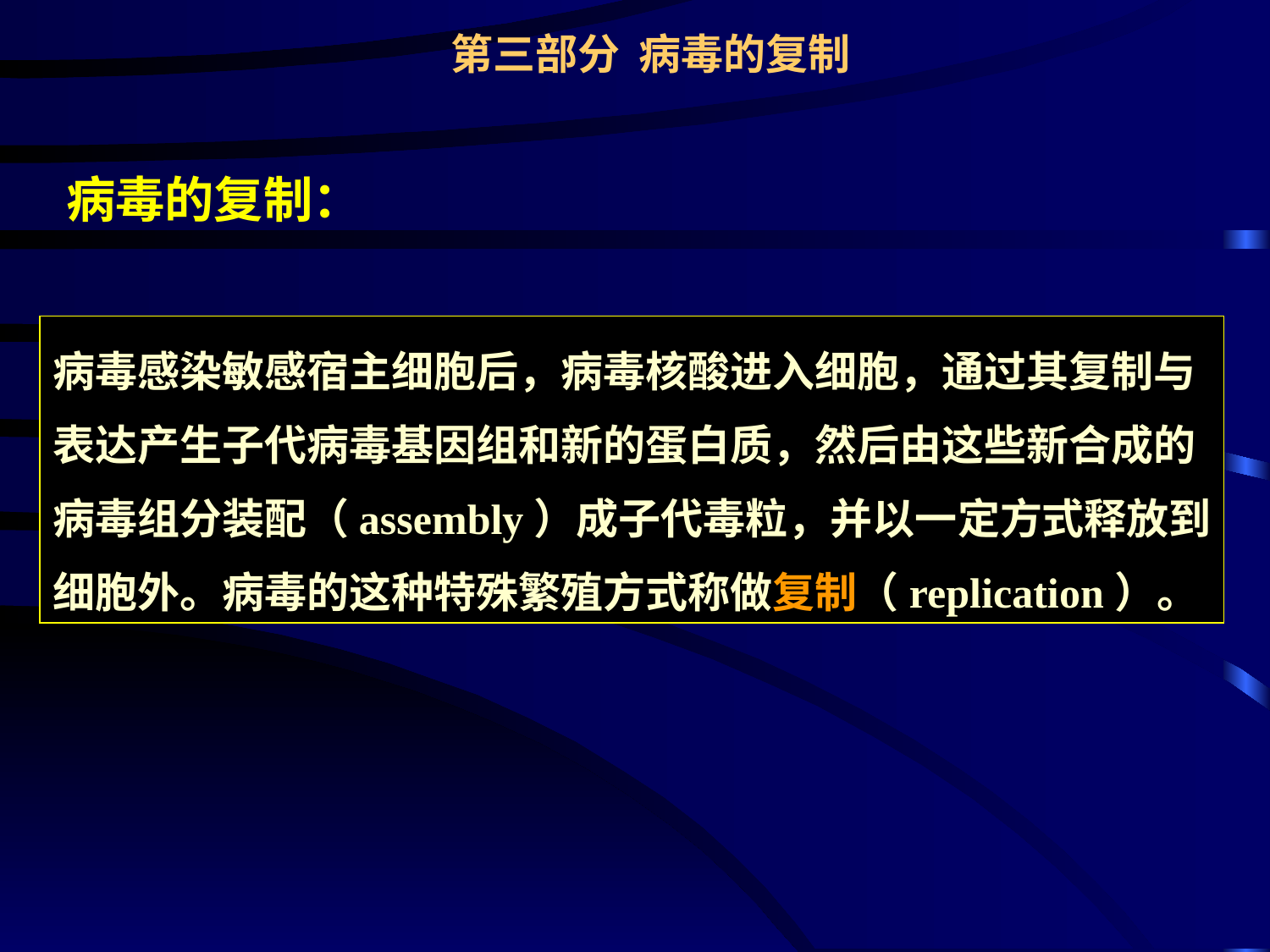

第三部分  病毒的复制
病毒的复制：
病毒感染敏感宿主细胞后，病毒核酸进入细胞，通过其复制与
表达产生子代病毒基因组和新的蛋白质，然后由这些新合成的
病毒组分装配（assembly）成子代毒粒，并以一定方式释放到
细胞外。病毒的这种特殊繁殖方式称做复制（replication）。